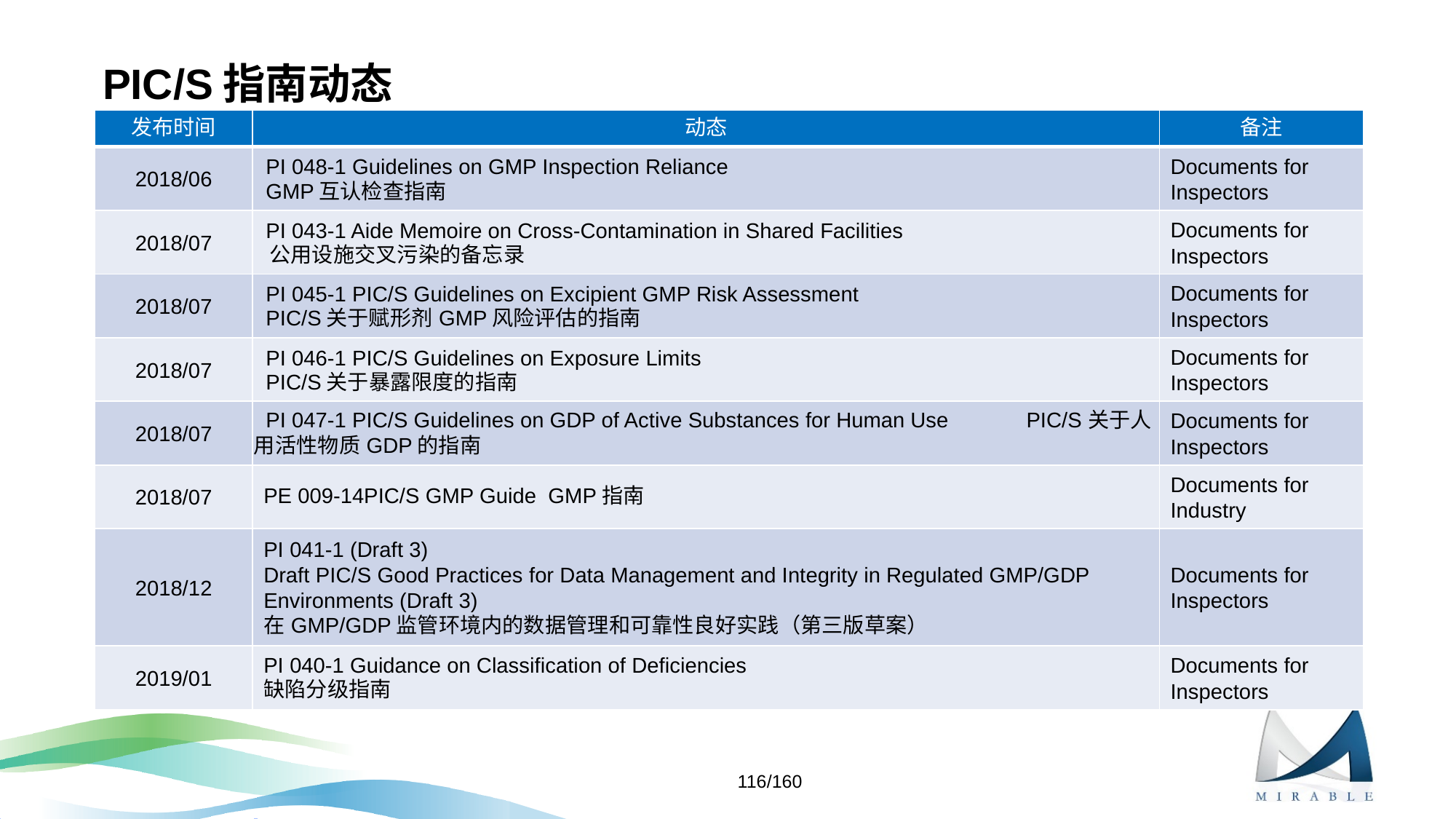

# PIC/S指南动态
| 发布时间 | 动态 | 备注 |
| --- | --- | --- |
| 2018/06 | PI 048-1 Guidelines on GMP Inspection Reliance GMP互认检查指南 | Documents for Inspectors |
| 2018/07 | PI 043-1 Aide Memoire on Cross-Contamination in Shared Facilities 公用设施交叉污染的备忘录 | Documents for Inspectors |
| 2018/07 | PI 045-1 PIC/S Guidelines on Excipient GMP Risk Assessment PIC/S关于赋形剂GMP风险评估的指南 | Documents for Inspectors |
| 2018/07 | PI 046-1 PIC/S Guidelines on Exposure Limits PIC/S关于暴露限度的指南 | Documents for Inspectors |
| 2018/07 | PI 047-1 PIC/S Guidelines on GDP of Active Substances for Human Use PIC/S关于人用活性物质GDP的指南 | Documents for Inspectors |
| 2018/07 | PE 009-14PIC/S GMP Guide GMP指南 | Documents for Industry |
| 2018/12 | PI 041-1 (Draft 3) Draft PIC/S Good Practices for Data Management and Integrity in Regulated GMP/GDP Environments (Draft 3) 在GMP/GDP监管环境内的数据管理和可靠性良好实践（第三版草案） | Documents for Inspectors |
| 2019/01 | PI 040-1 Guidance on Classification of Deficiencies 缺陷分级指南 | Documents for Inspectors |
116/160